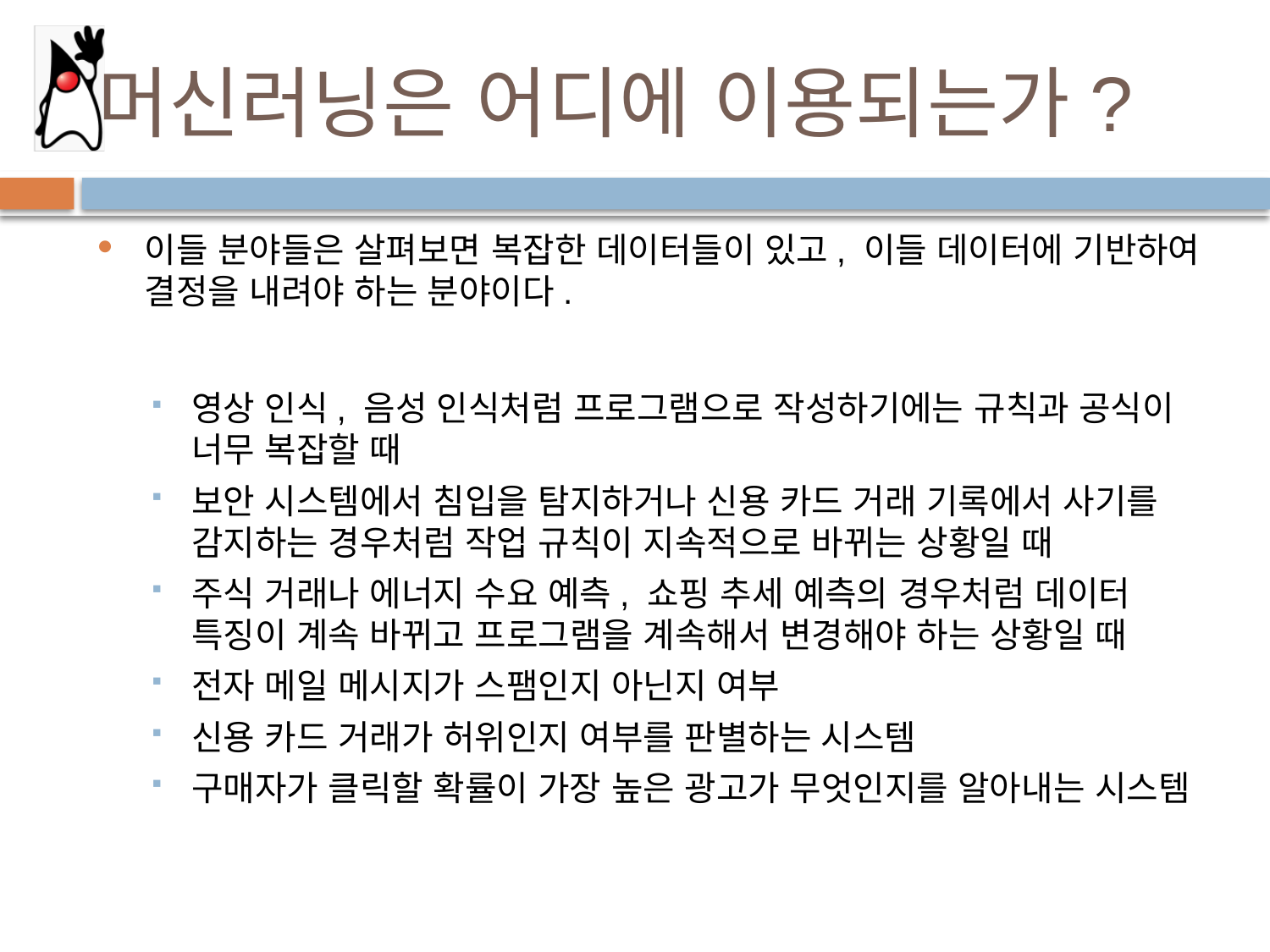

# 머신러닝은 어디에 이용되는가?
이들 분야들은 살펴보면 복잡한 데이터들이 있고, 이들 데이터에 기반하여 결정을 내려야 하는 분야이다.

영상 인식, 음성 인식처럼 프로그램으로 작성하기에는 규칙과 공식이 너무 복잡할 때
보안 시스템에서 침입을 탐지하거나 신용 카드 거래 기록에서 사기를 감지하는 경우처럼 작업 규칙이 지속적으로 바뀌는 상황일 때
주식 거래나 에너지 수요 예측, 쇼핑 추세 예측의 경우처럼 데이터 특징이 계속 바뀌고 프로그램을 계속해서 변경해야 하는 상황일 때
전자 메일 메시지가 스팸인지 아닌지 여부
신용 카드 거래가 허위인지 여부를 판별하는 시스템
구매자가 클릭할 확률이 가장 높은 광고가 무엇인지를 알아내는 시스템